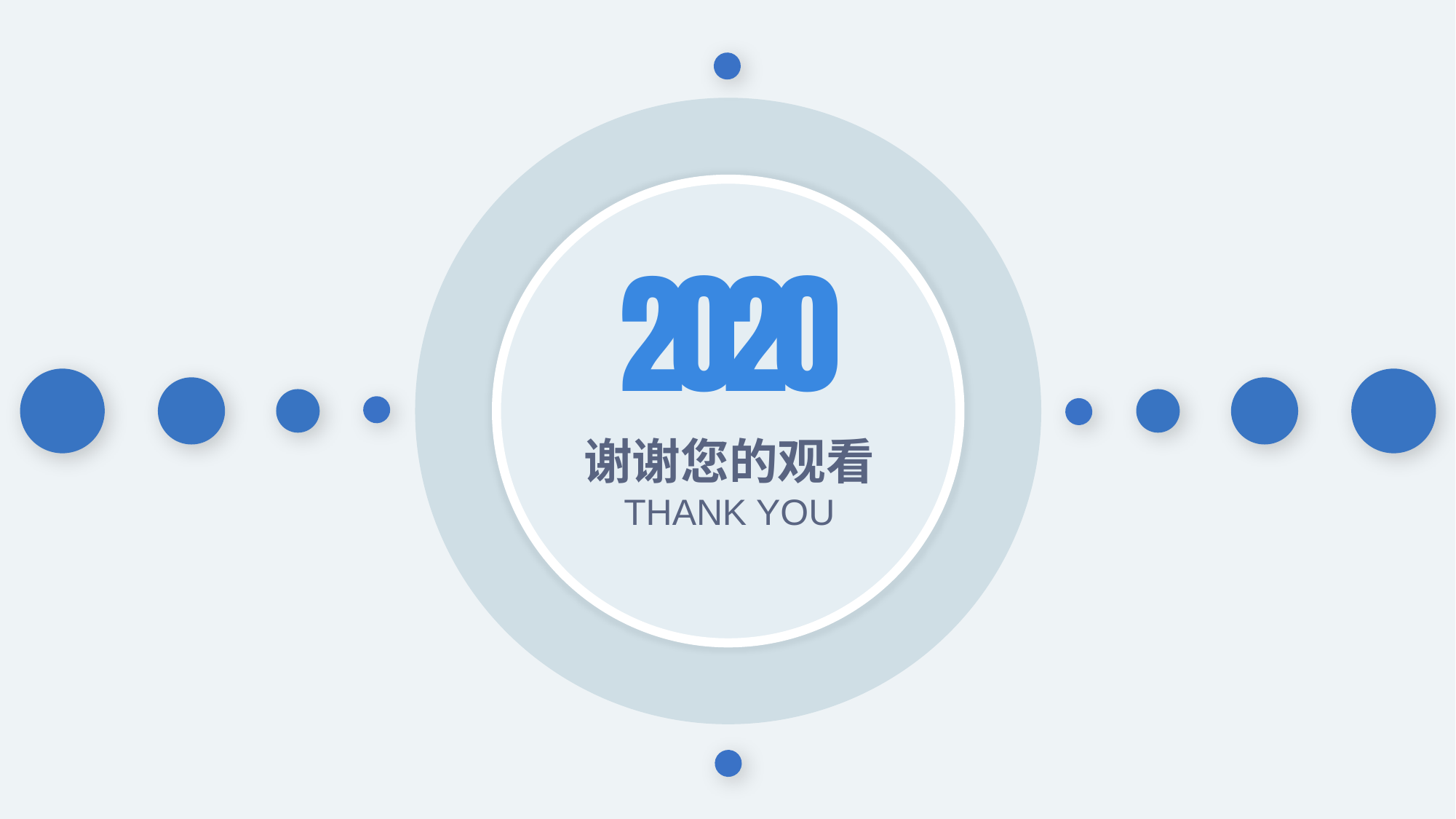

2
0
2
0

谢谢您的观看
THANK YOU